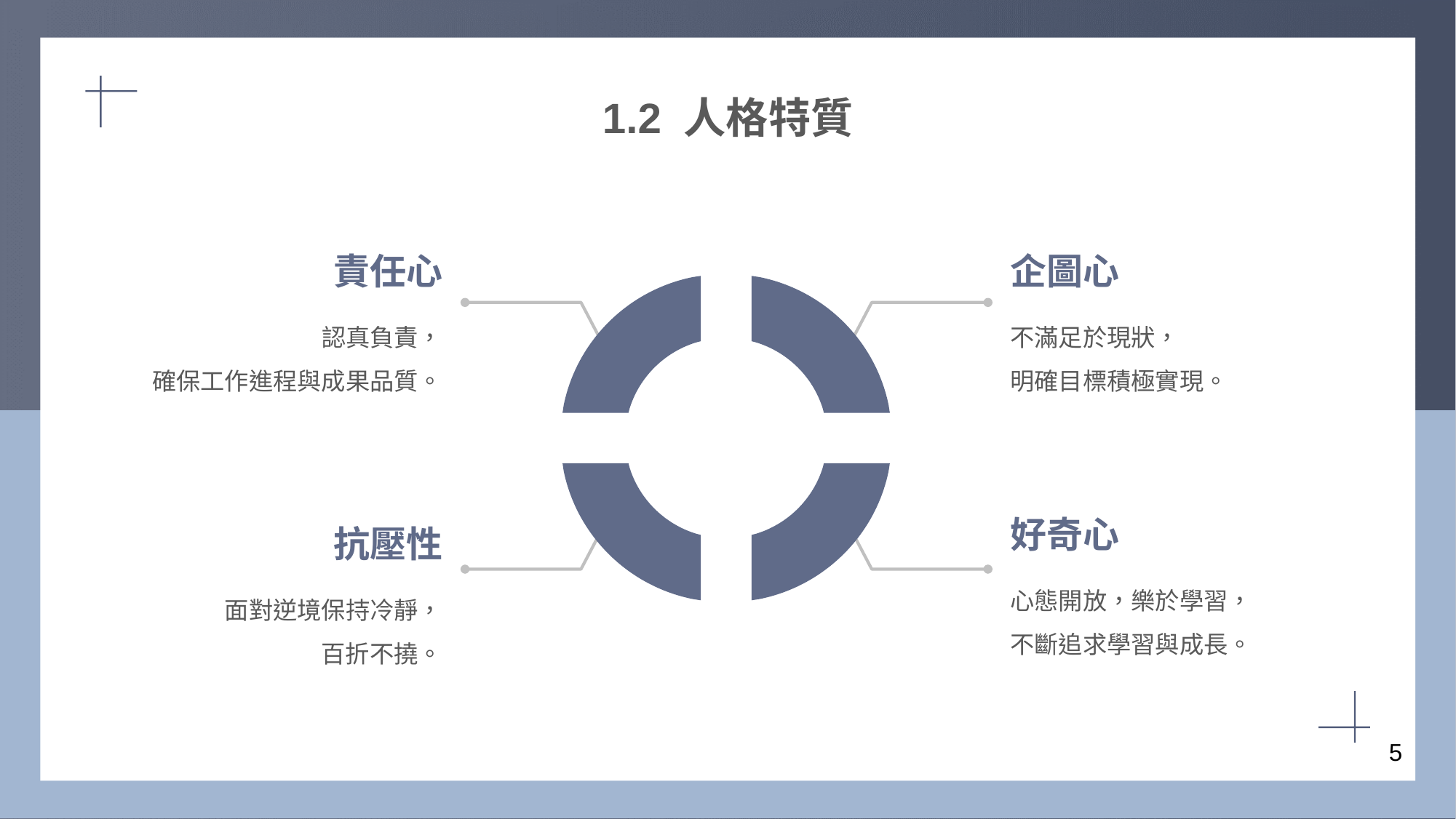

1.2 人格特質
企圖心
不滿足於現狀，
明確目標積極實現。
責任心
認真負責，
確保工作進程與成果品質。

好奇心
心態開放，樂於學習，
不斷追求學習與成長。

抗壓性
面對逆境保持冷靜，
百折不撓。

5